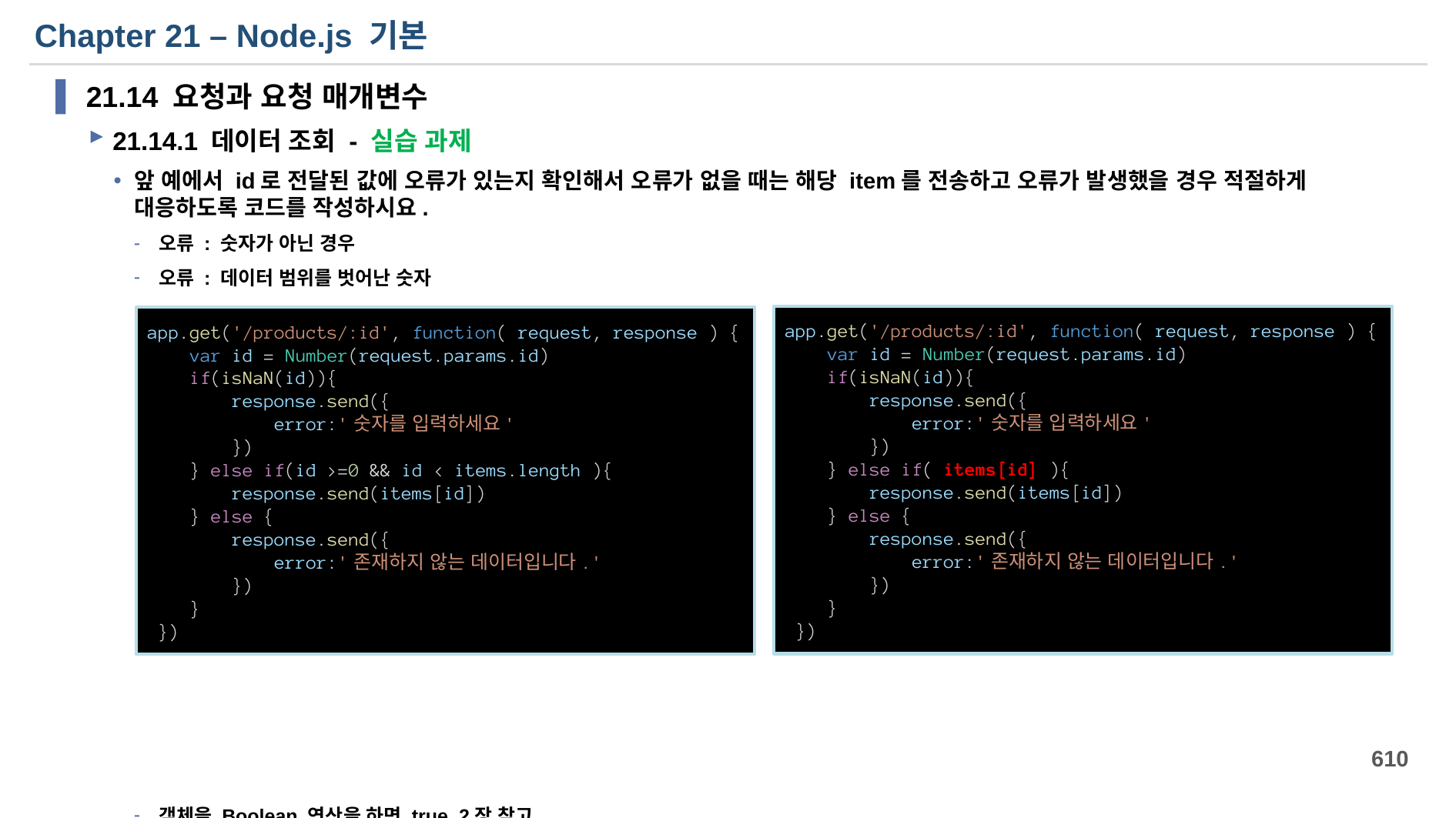

# Chapter 21 – Node.js 기본
21.14 요청과 요청 매개변수
21.14.1 데이터 조회 - 실습 과제
앞 예에서 id로 전달된 값에 오류가 있는지 확인해서 오류가 없을 때는 해당 item를 전송하고 오류가 발생했을 경우 적절하게 대응하도록 코드를 작성하시요.
오류 : 숫자가 아닌 경우
오류 : 데이터 범위를 벗어난 숫자

객체을 Boolean 연산을 하면 true, 2장 참고

app.get('/products/:id', function( request, response ) {
    var id = Number(request.params.id)
    if(isNaN(id)){
        response.send({
            error:'숫자를 입력하세요'
        })
    } else if( items[id] ){
        response.send(items[id])
    } else {
        response.send({
            error:'존재하지 않는 데이터입니다.'
        })
    }
 })
app.get('/products/:id', function( request, response ) {
    var id = Number(request.params.id)
    if(isNaN(id)){
        response.send({
            error:'숫자를 입력하세요'
        })
    } else if(id >=0 && id < items.length ){
        response.send(items[id])
    } else {
        response.send({
            error:'존재하지 않는 데이터입니다.'
        })
    }
 })
610